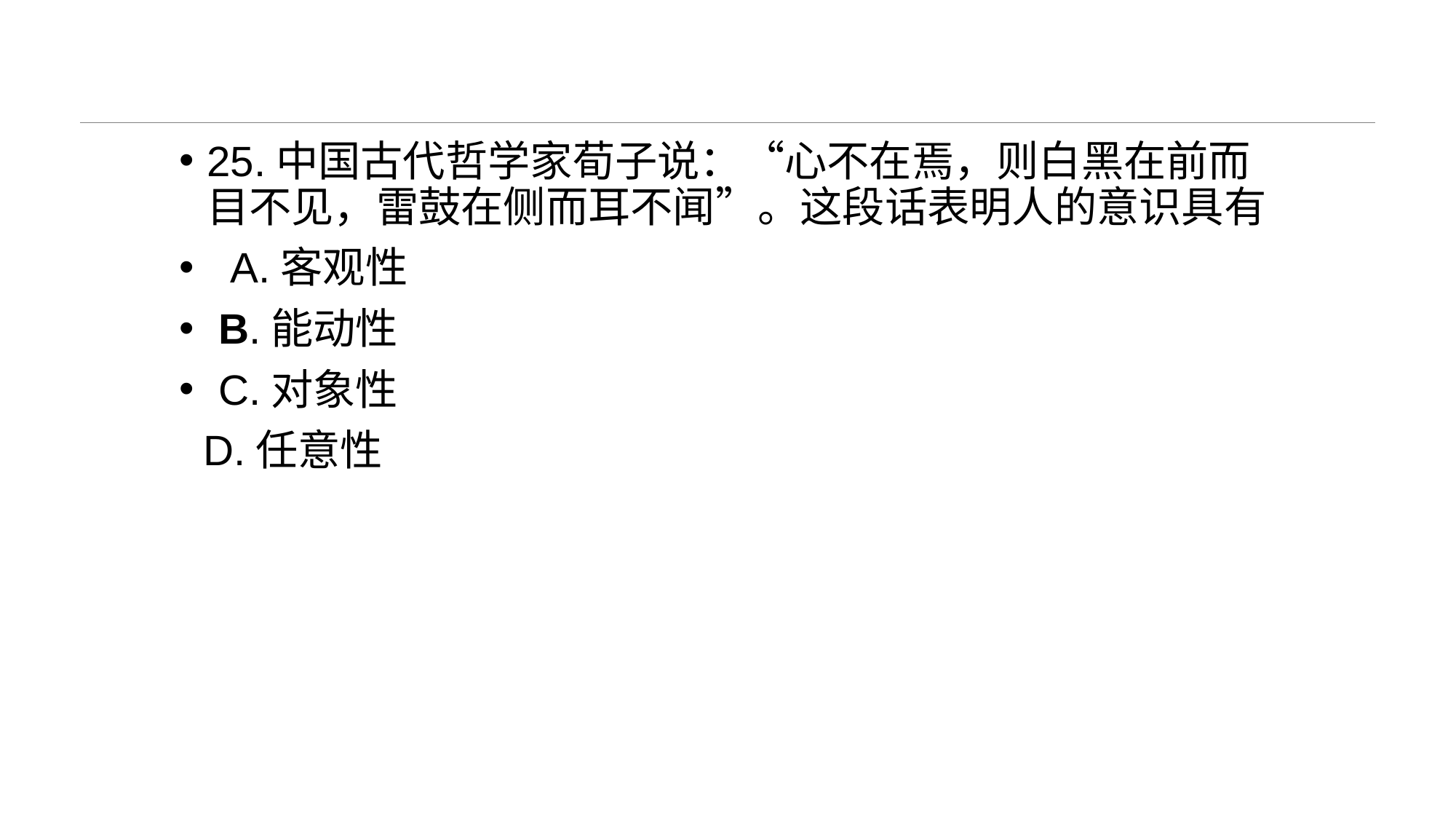

#
25.中国古代哲学家荀子说：“心不在焉，则白黑在前而目不见，雷鼓在侧而耳不闻”。这段话表明人的意识具有
  A.客观性
 B.能动性
 C.对象性
  D.任意性